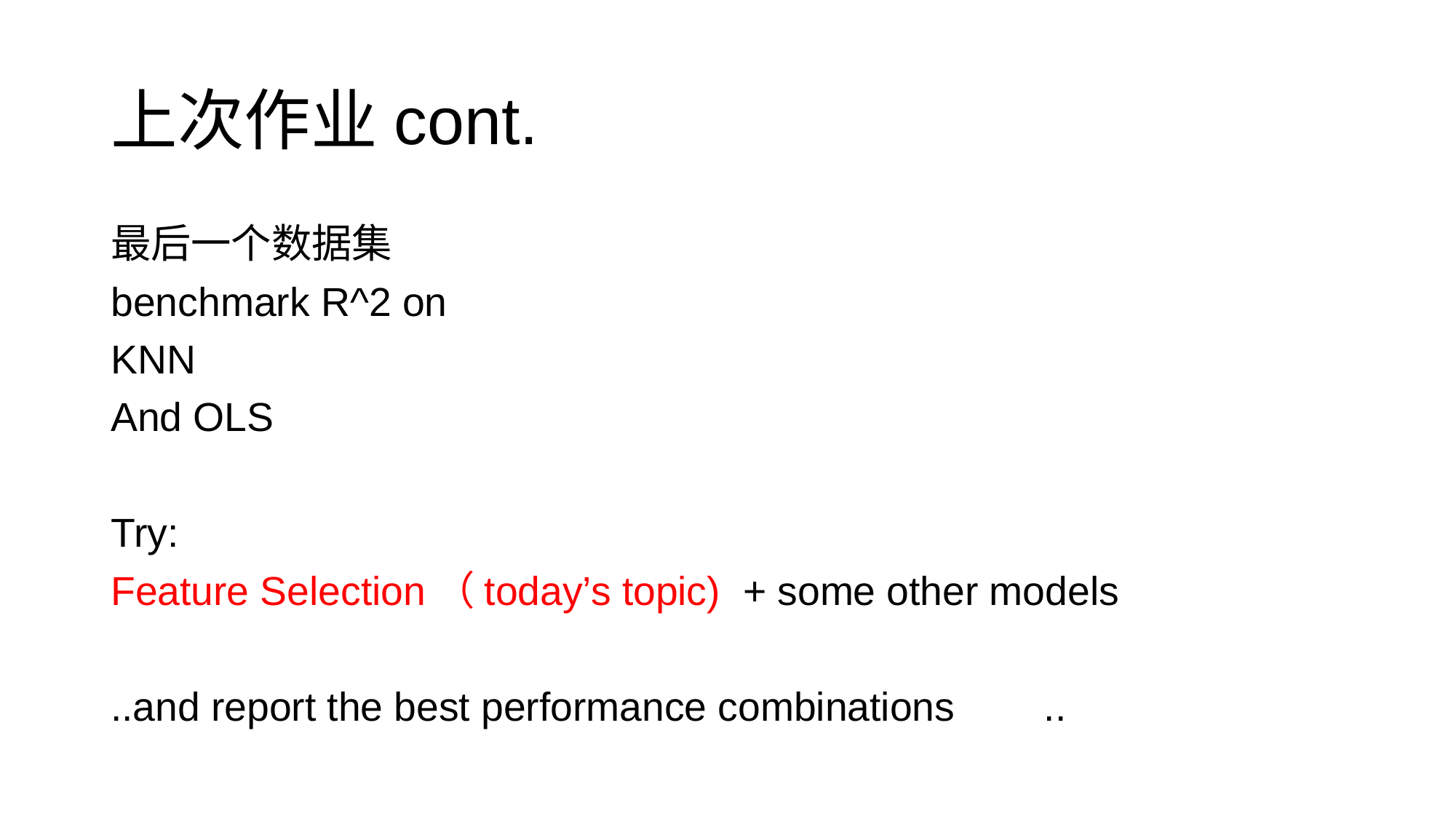

# 上次作业cont.
最后一个数据集
benchmark R^2 on
KNN
And OLS

Try:
Feature Selection（today’s topic)  + some other models

..and report the best performance combinations	..